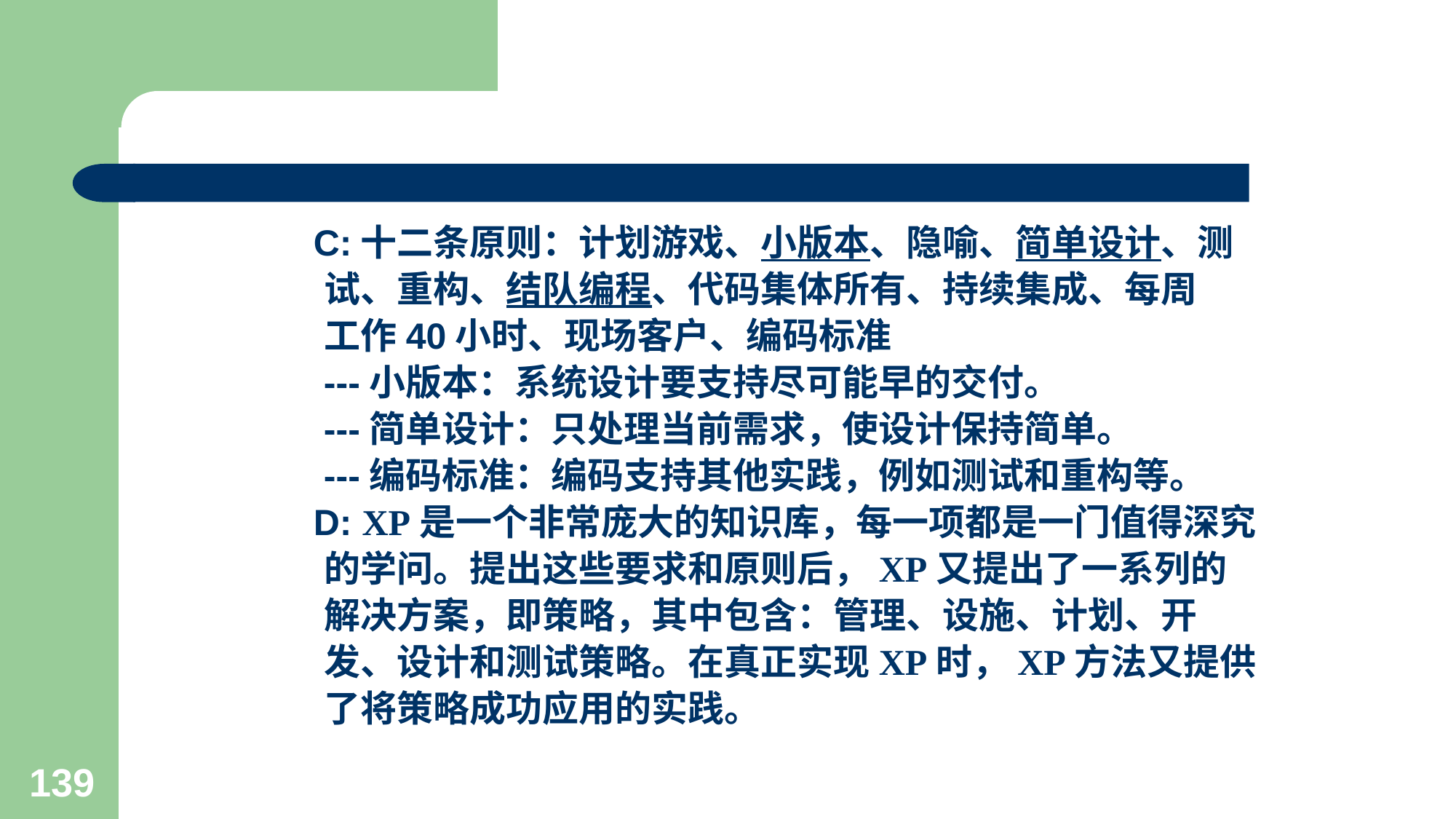

#
   C:十二条原则：计划游戏、小版本、隐喻、简单设计、测
    试、重构、结队编程、代码集体所有、持续集成、每周
    工作40小时、现场客户、编码标准
    ---小版本：系统设计要支持尽可能早的交付。
    ---简单设计：只处理当前需求，使设计保持简单。
    ---编码标准：编码支持其他实践，例如测试和重构等。
   D: XP是一个非常庞大的知识库，每一项都是一门值得深究
    的学问。提出这些要求和原则后，XP又提出了一系列的
    解决方案，即策略，其中包含：管理、设施、计划、开
    发、设计和测试策略。在真正实现XP时，XP方法又提供
    了将策略成功应用的实践。

139